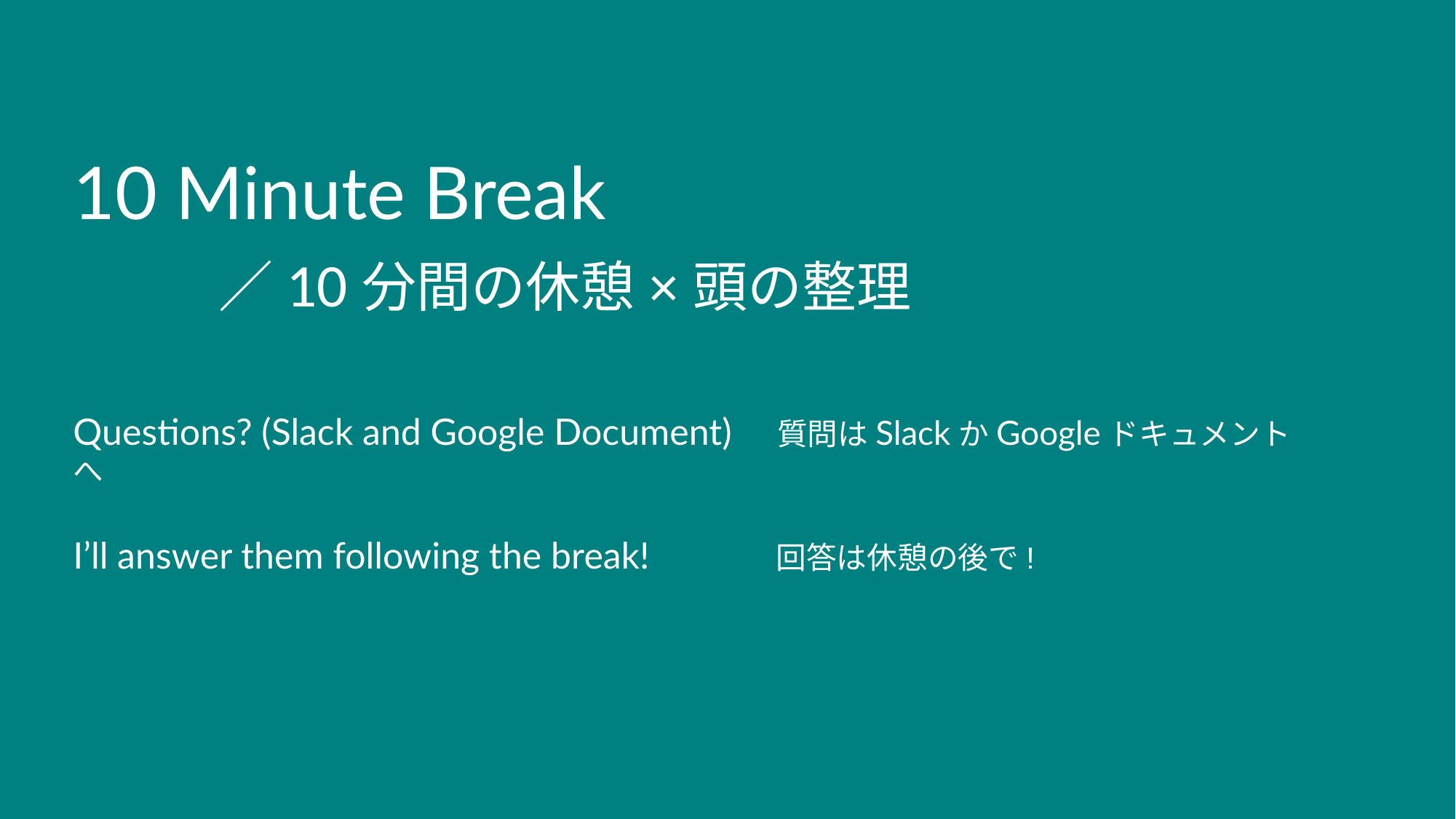

#
10 Minute Break
　　／10分間の休憩×頭の整理

Questions? (Slack and Google Document)　質問はSlackかGoogleドキュメントへ

I’ll answer them following the break!　　　 回答は休憩の後で!